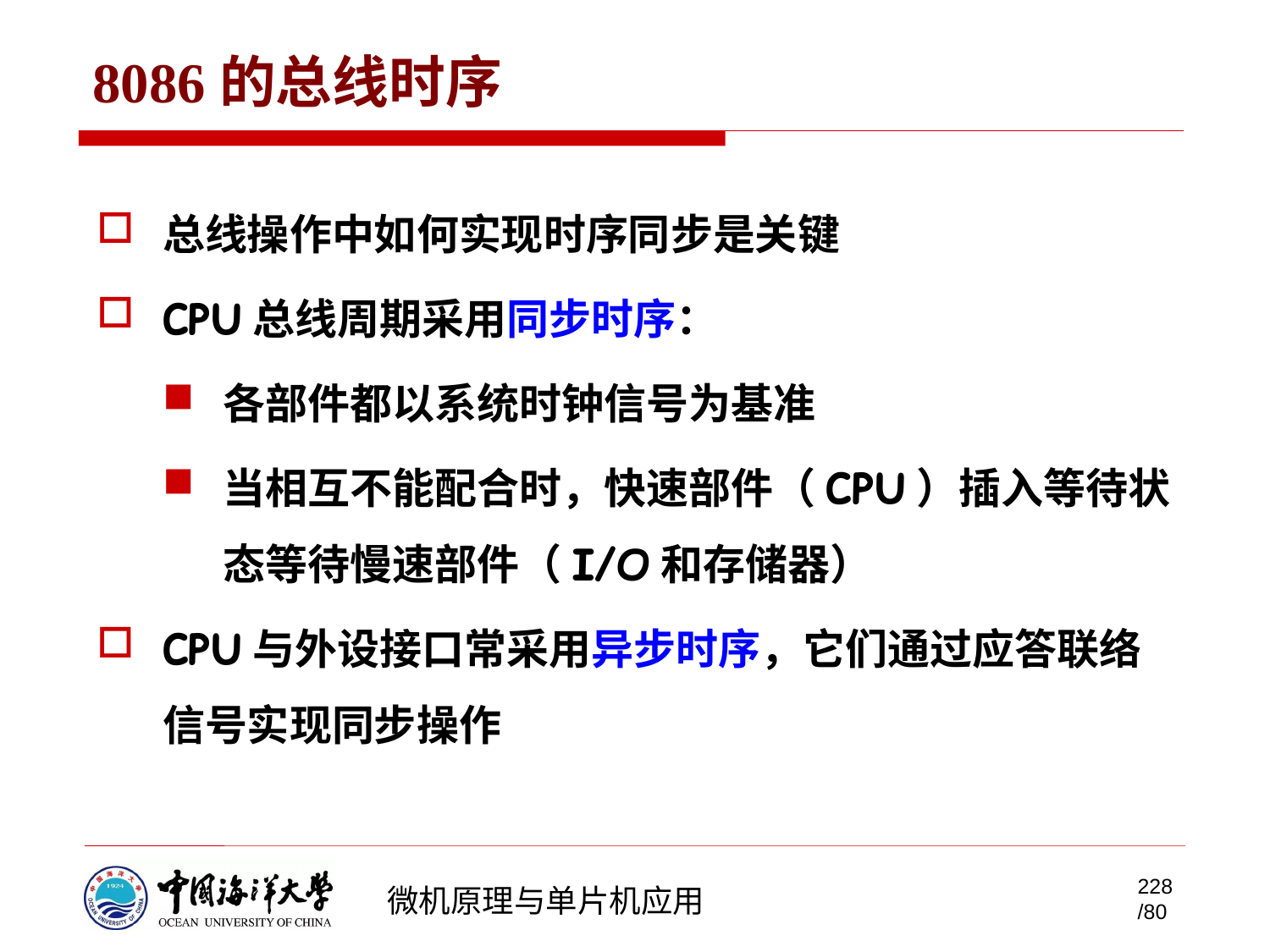

# 8086的总线时序
总线操作中如何实现时序同步是关键
CPU总线周期采用同步时序：
各部件都以系统时钟信号为基准
当相互不能配合时，快速部件（CPU）插入等待状态等待慢速部件（I/O和存储器）
CPU与外设接口常采用异步时序，它们通过应答联络信号实现同步操作
228/80